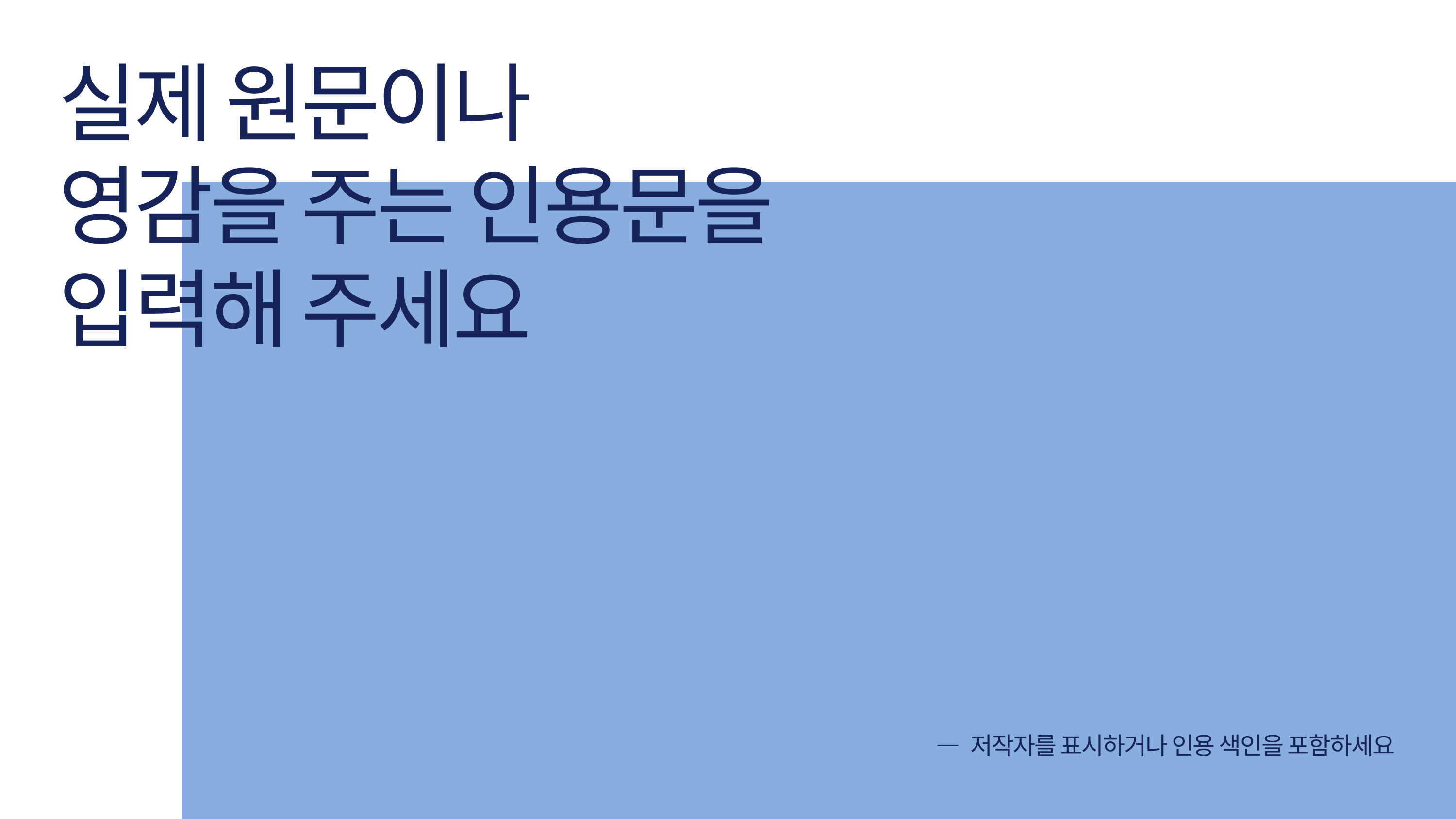

실제 원문이나
영감을 주는 인용문을
입력해 주세요

— 저작자를 표시하거나 인용 색인을 포함하세요